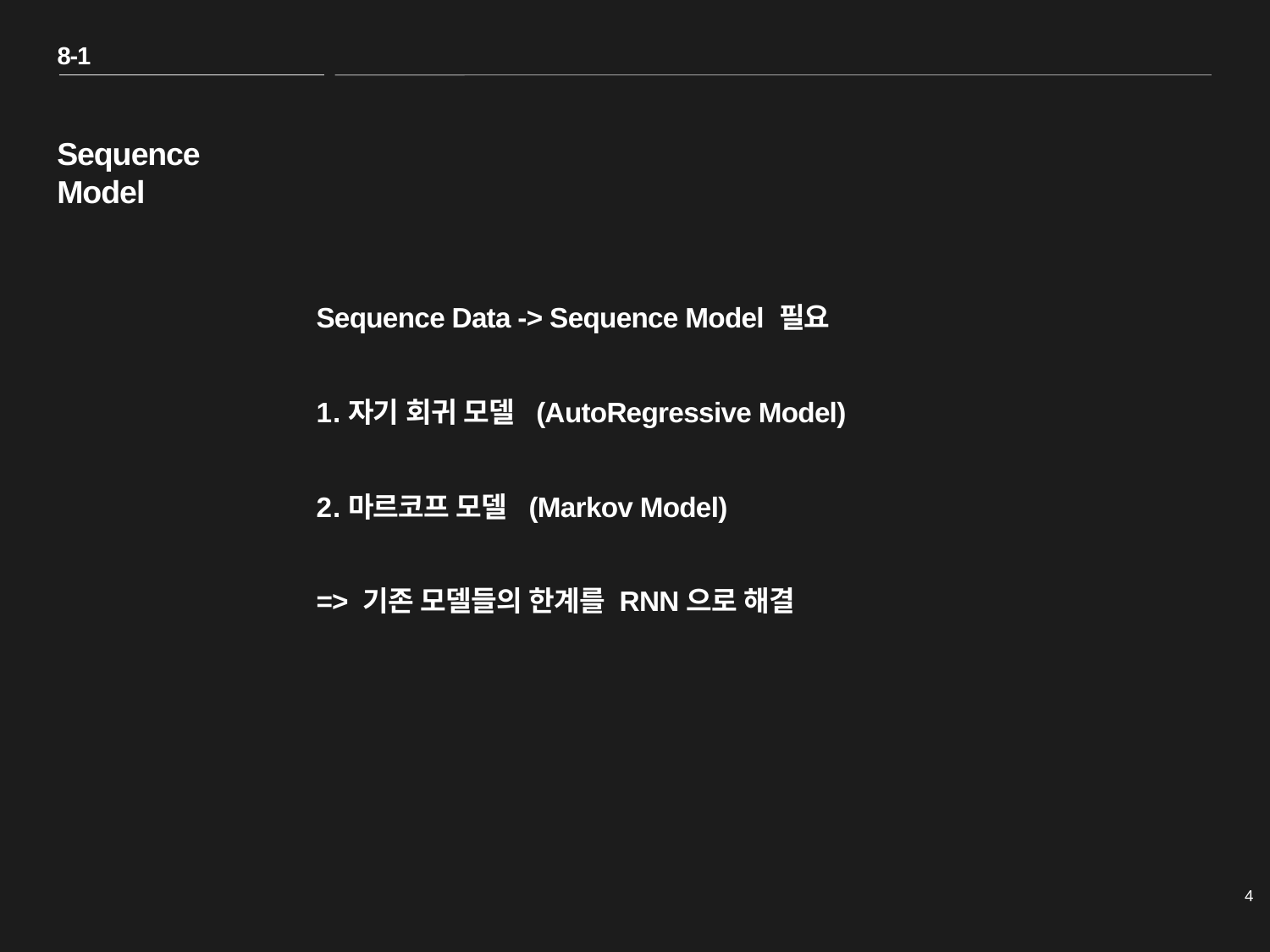

8-1
# Sequence Model
Sequence Data -> Sequence Model 필요

자기 회귀 모델  (AutoRegressive Model)

마르코프 모델  (Markov Model)

=> 기존 모델들의 한계를 RNN으로 해결
4